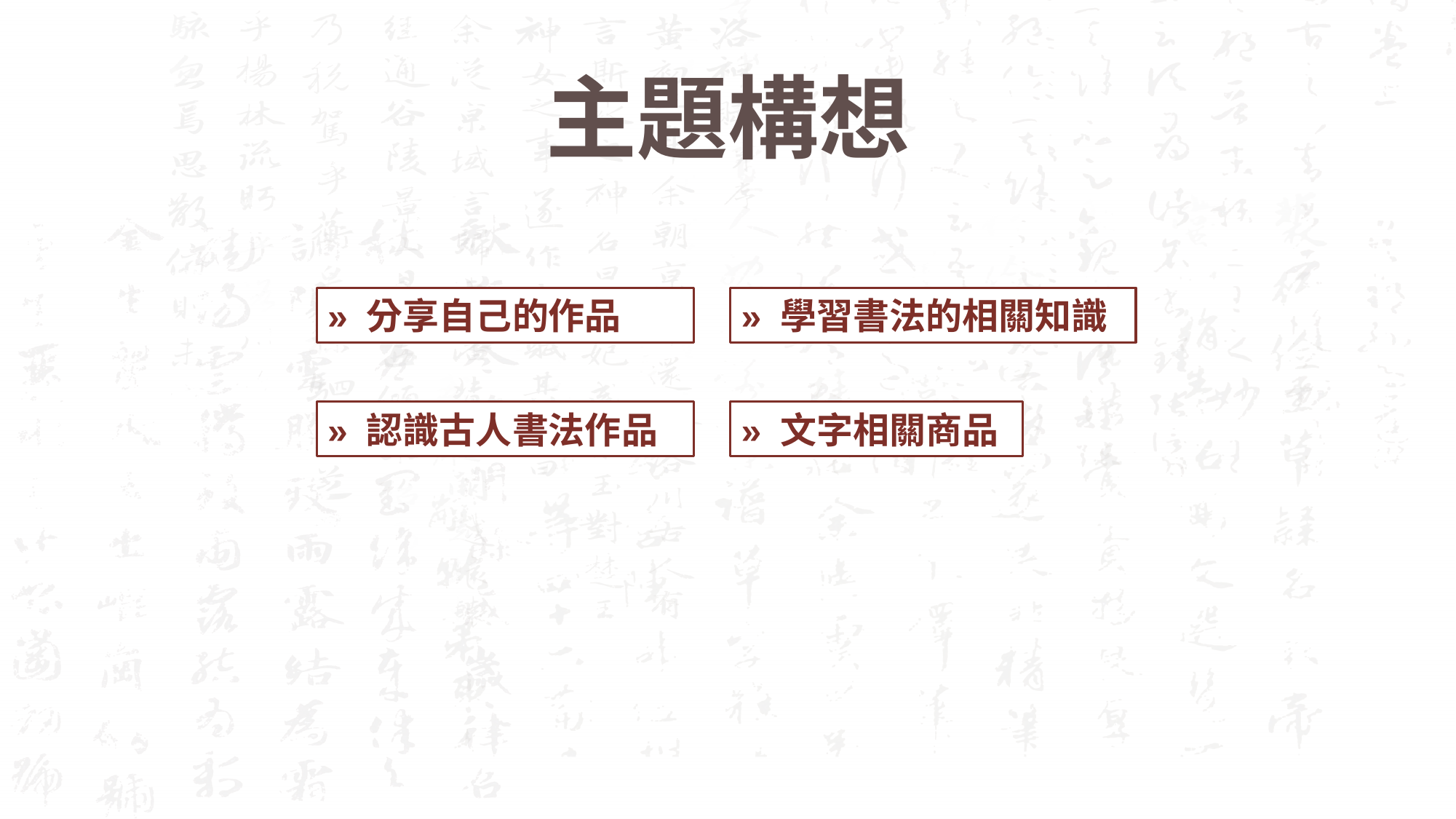

# 主題構想
» 學習書法的相關知識
» 分享自己的作品
» 文字相關商品
» 認識古人書法作品